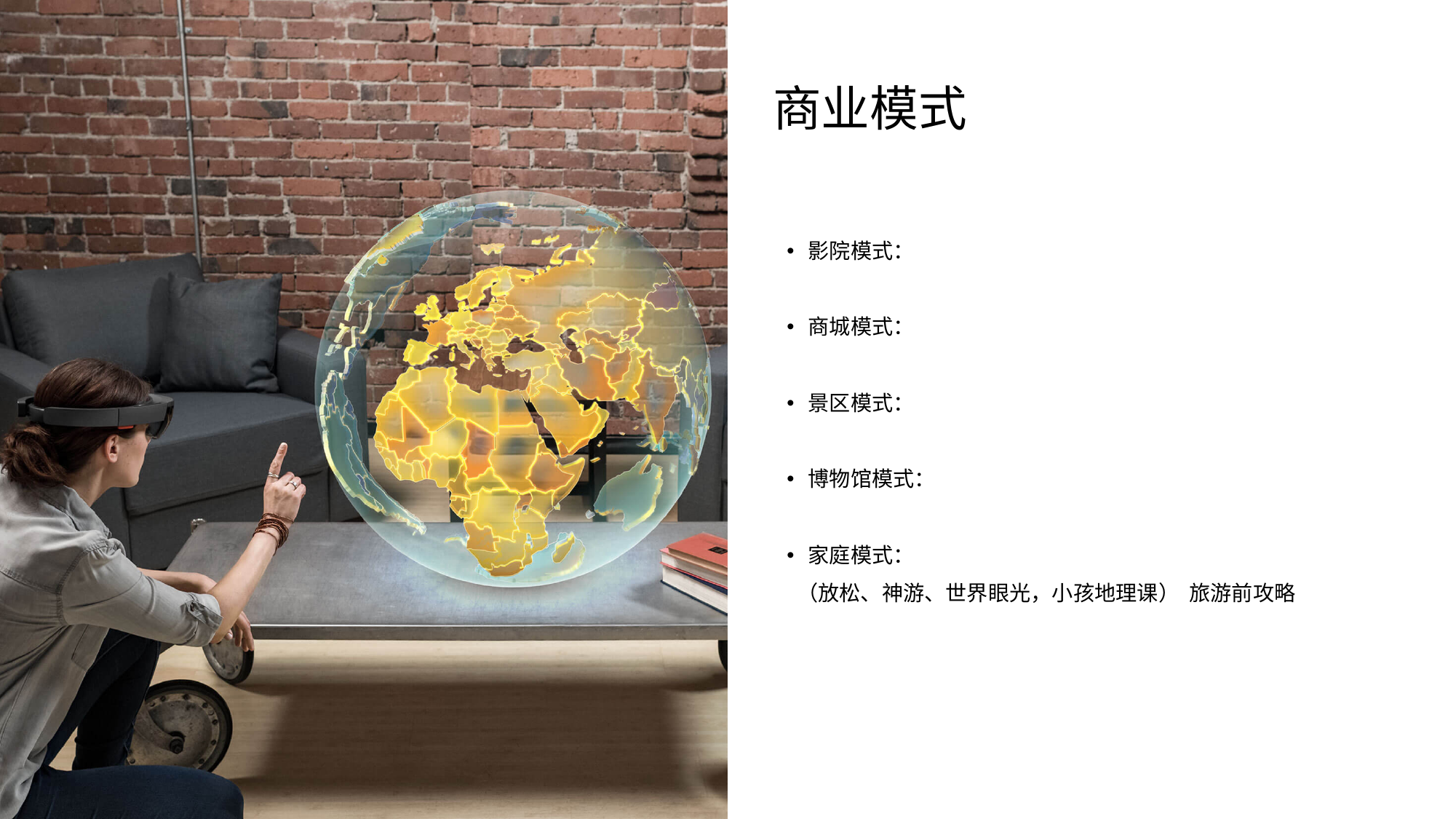

# 商业模式
影院模式：

商城模式：

景区模式：

博物馆模式：

家庭模式：
 （放松、神游、世界眼光，小孩地理课）  旅游前攻略